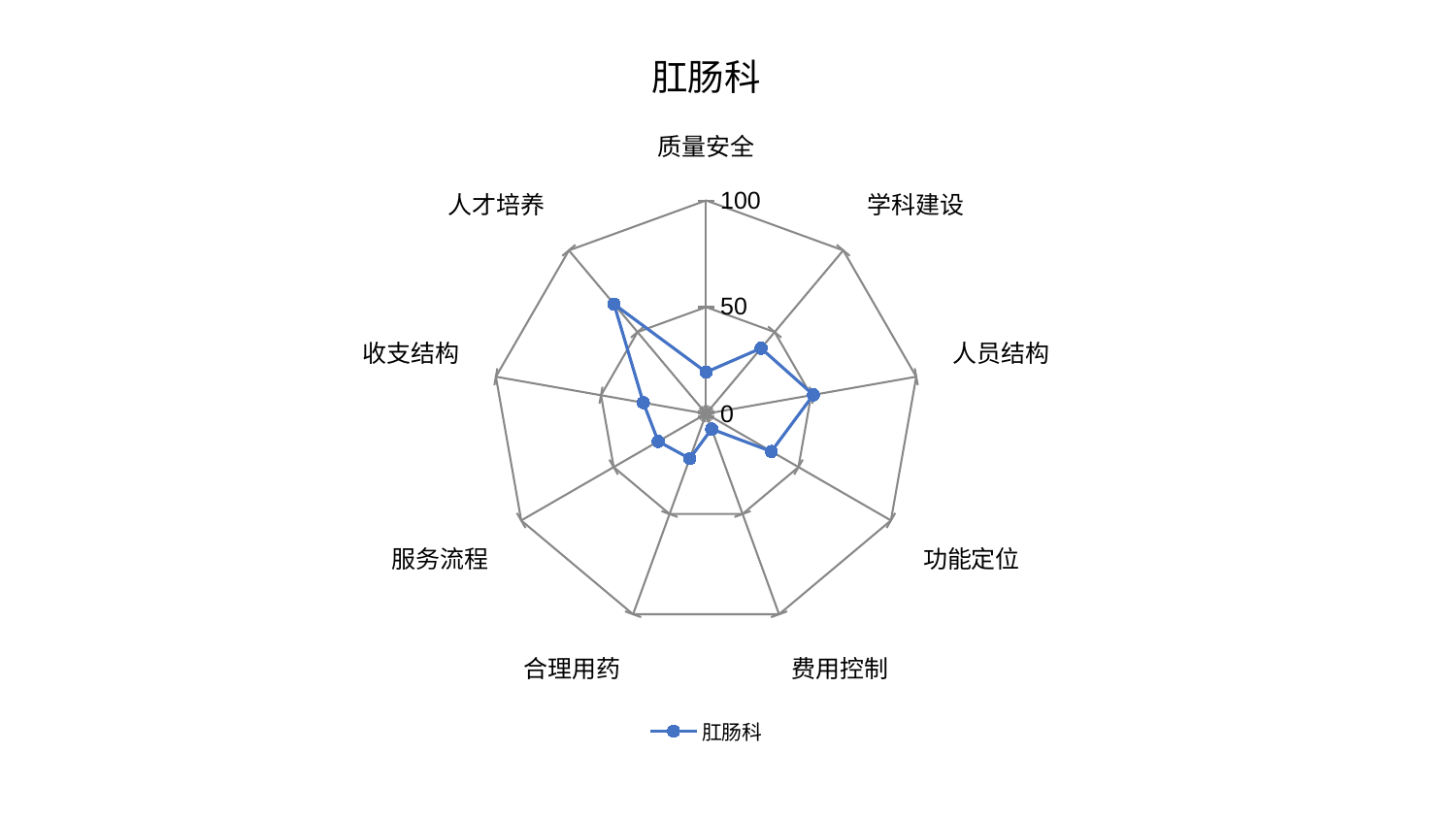

### Chart: 肛肠科

| Category | 肛肠科 |
|---|---|
| 质量安全 | 19.514520255471393 |
| 学科建设 | 40.1219580628148 |
| 人员结构 | 51.038953745634664 |
| 功能定位 | 35.32806581857474 |
| 费用控制 | 7.618665307524928 |
| 合理用药 | 22.349219840216918 |
| 服务流程 | 25.89735032024288 |
| 收支结构 | 29.855068875518956 |
| 人才培养 | 67.11369992456567 |
99